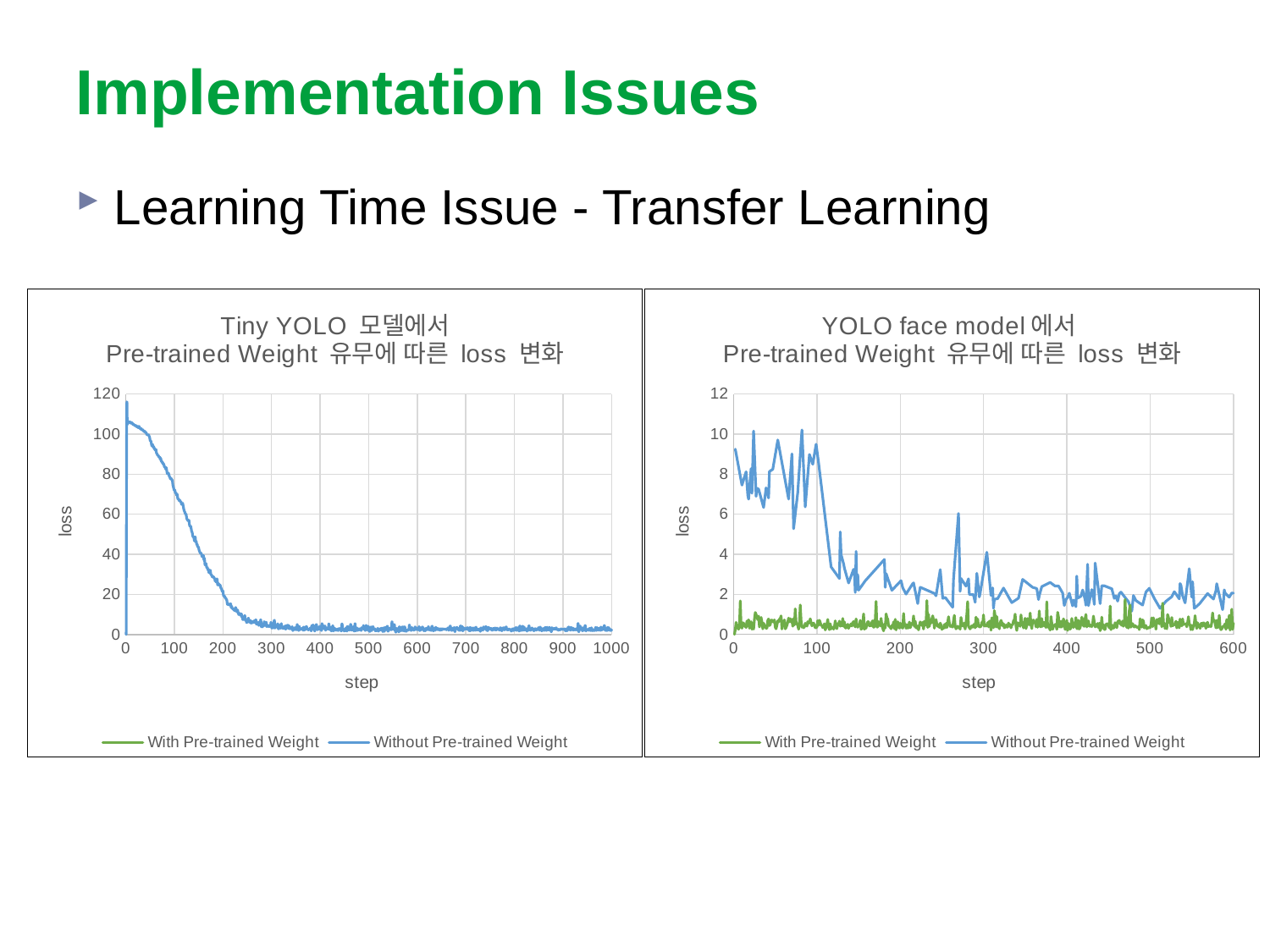

# Implementation Issues
Learning Time Issue - Transfer Learning

### Chart: Tiny YOLO 모델에서
Pre-trained Weight 유무에 따른 loss 변화

| Category |  |  |
|---|---|---|

### Chart: YOLO face model에서
Pre-trained Weight 유무에 따른 loss 변화

| Category |  |  |
|---|---|---|